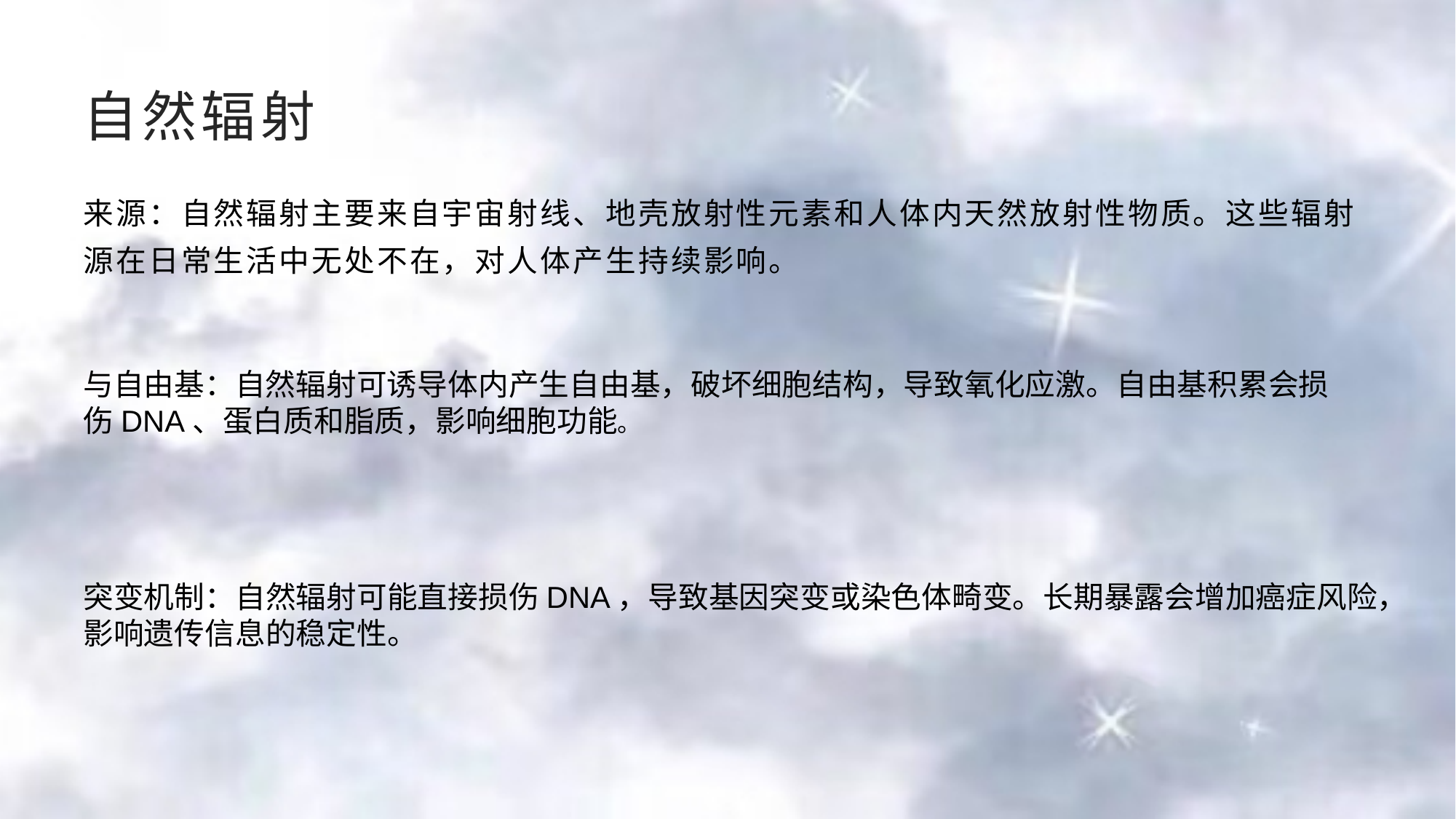

# 自然辐射
来源：自然辐射主要来自宇宙射线、地壳放射性元素和人体内天然放射性物质。这些辐射源在日常生活中无处不在，对人体产生持续影响。
与自由基：自然辐射可诱导体内产生自由基，破坏细胞结构，导致氧化应激。自由基积累会损伤DNA、蛋白质和脂质，影响细胞功能。
突变机制：自然辐射可能直接损伤DNA，导致基因突变或染色体畸变。长期暴露会增加癌症风险，影响遗传信息的稳定性。